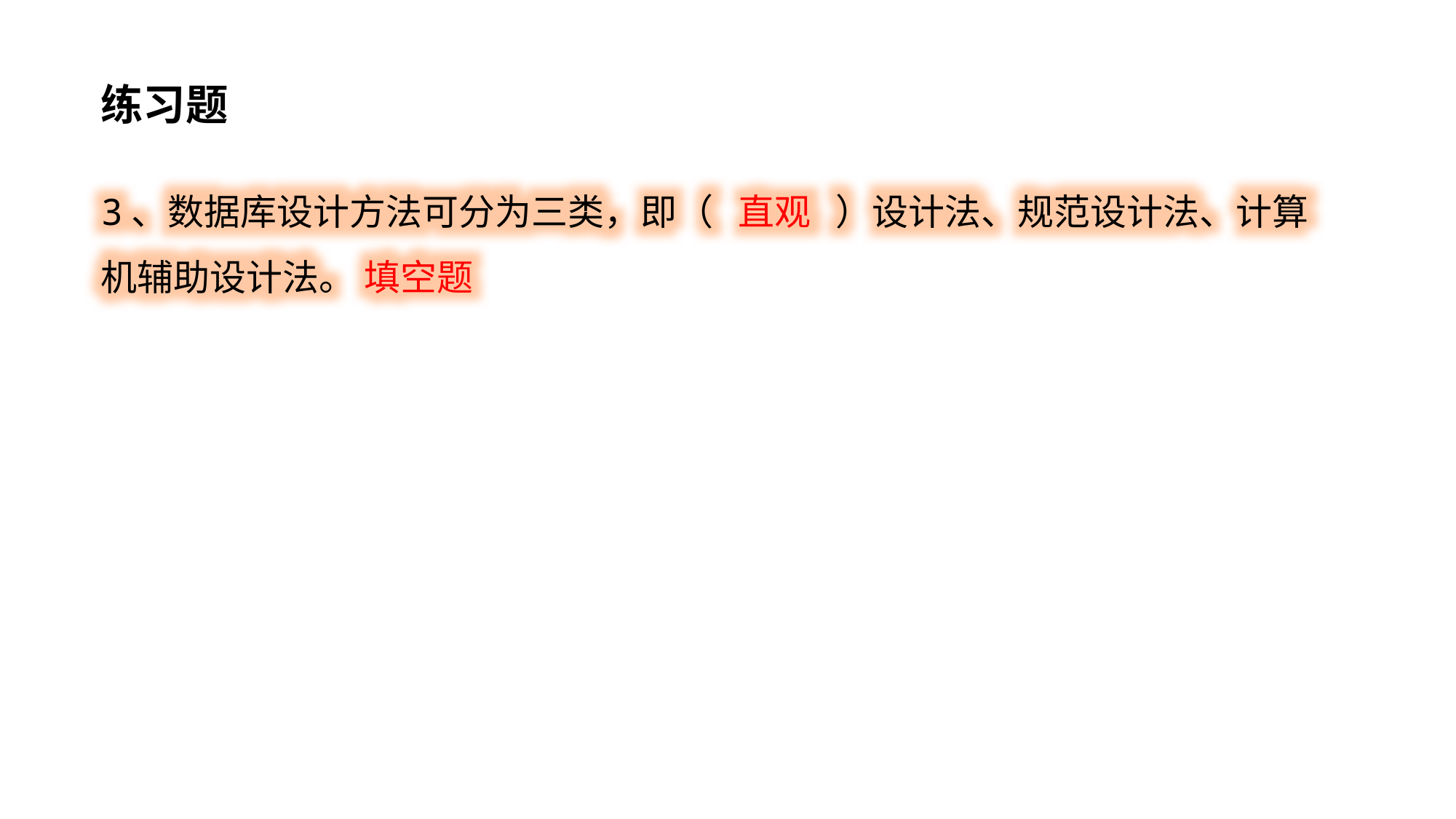

练习题
3、数据库设计方法可分为三类，即（   直观   ）设计法、规范设计法、计算机辅助设计法。 填空题